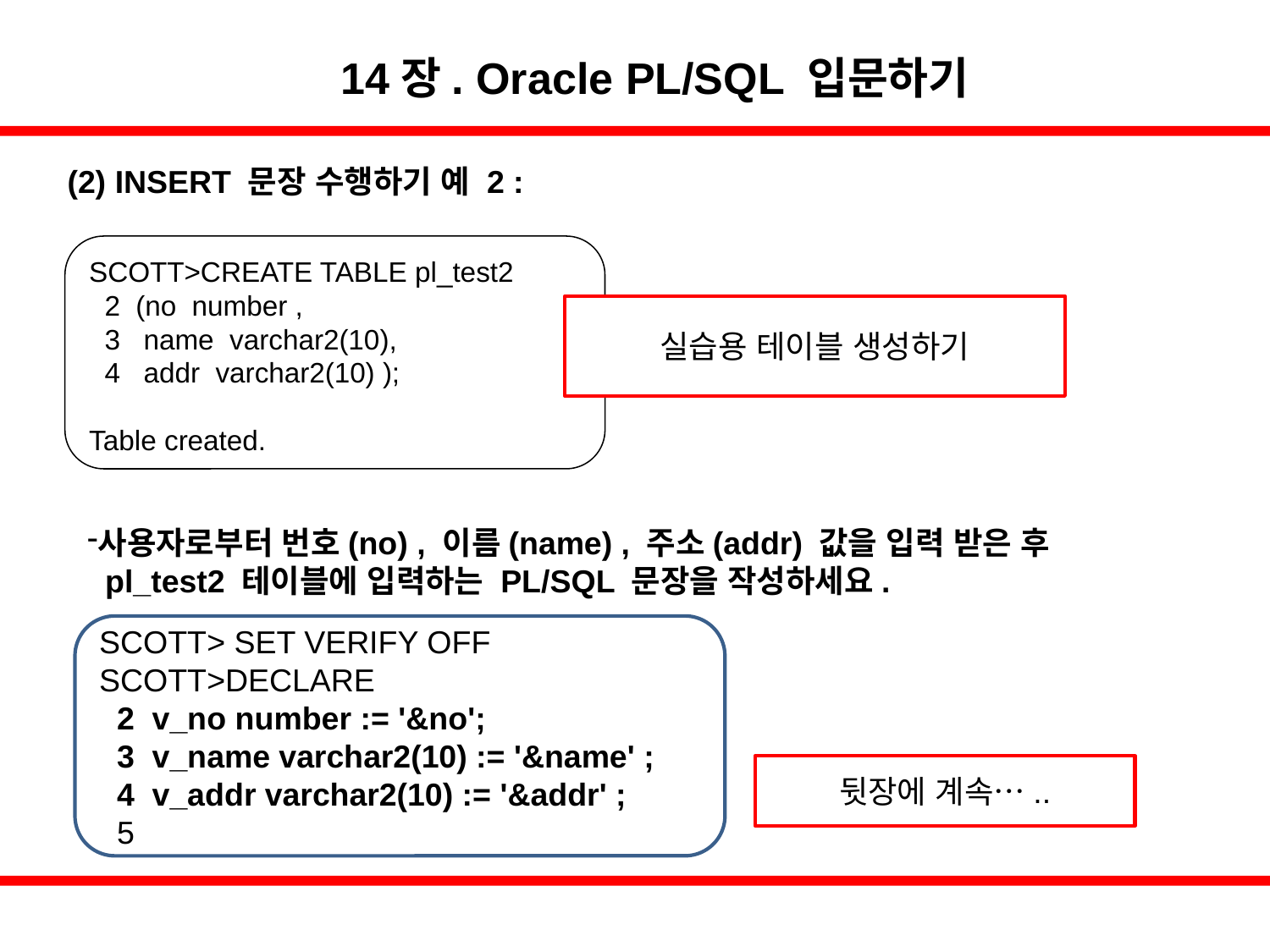

14장. Oracle PL/SQL 입문하기

(2) INSERT 문장 수행하기 예 2 :
SCOTT>CREATE TABLE pl_test2
  2  (no  number ,
  3   name  varchar2(10),
  4   addr  varchar2(10) );

Table created.

실습용 테이블 생성하기
사용자로부터 번호(no) , 이름(name) , 주소(addr) 값을 입력 받은 후
  pl_test2 테이블에 입력하는 PL/SQL 문장을 작성하세요.
SCOTT> SET VERIFY OFF
SCOTT>DECLARE
  2  v_no number := '&no';
  3  v_name varchar2(10) := '&name' ;
  4  v_addr varchar2(10) := '&addr' ;
  5
뒷장에 계속…..